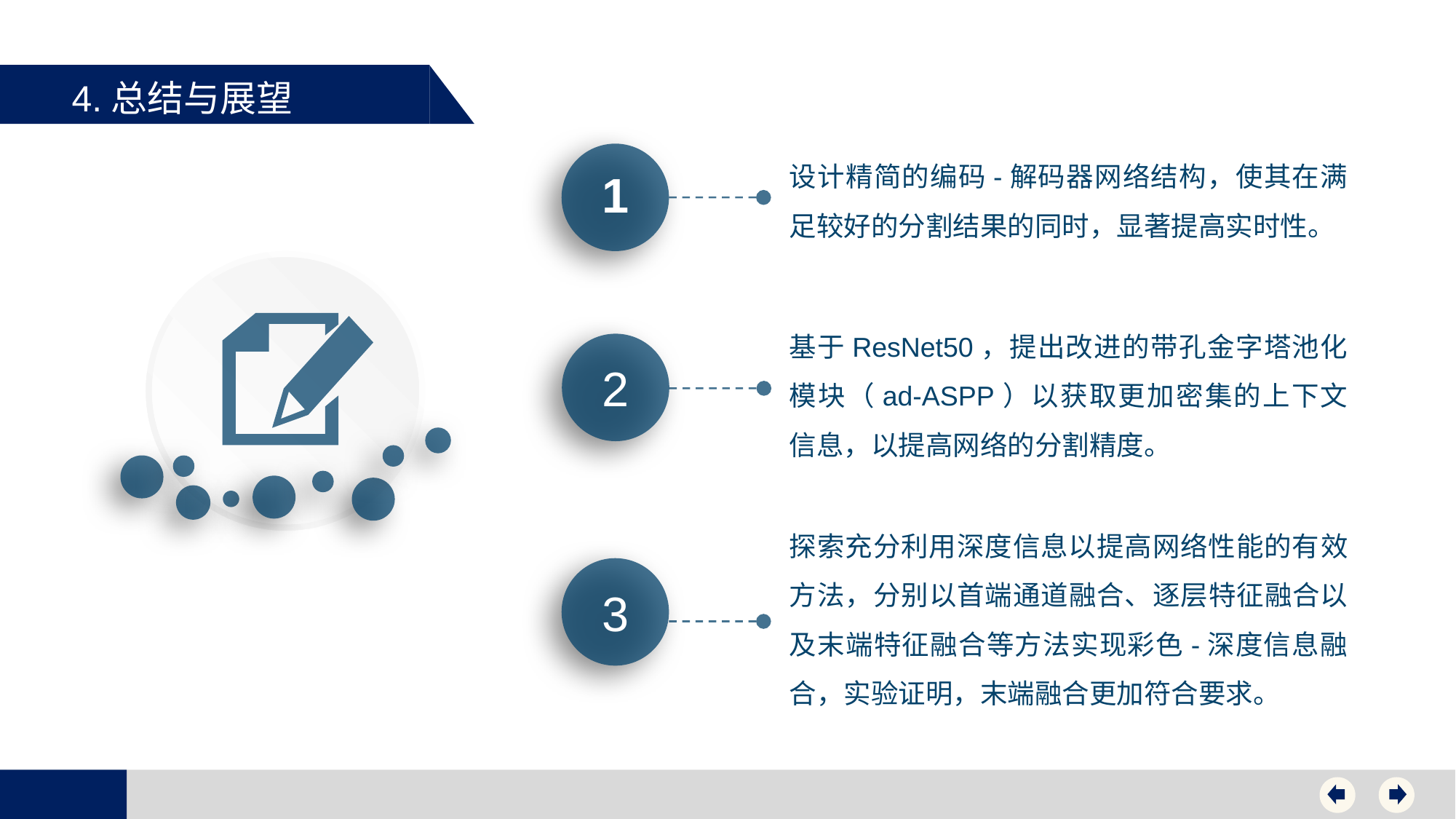

4.总结与展望
设计精简的编码-解码器网络结构，使其在满足较好的分割结果的同时，显著提高实时性。
1

基于ResNet50，提出改进的带孔金字塔池化模块（ad-ASPP）以获取更加密集的上下文信息，以提高网络的分割精度。
2

探索充分利用深度信息以提高网络性能的有效方法，分别以首端通道融合、逐层特征融合以及末端特征融合等方法实现彩色-深度信息融合，实验证明，末端融合更加符合要求。
3